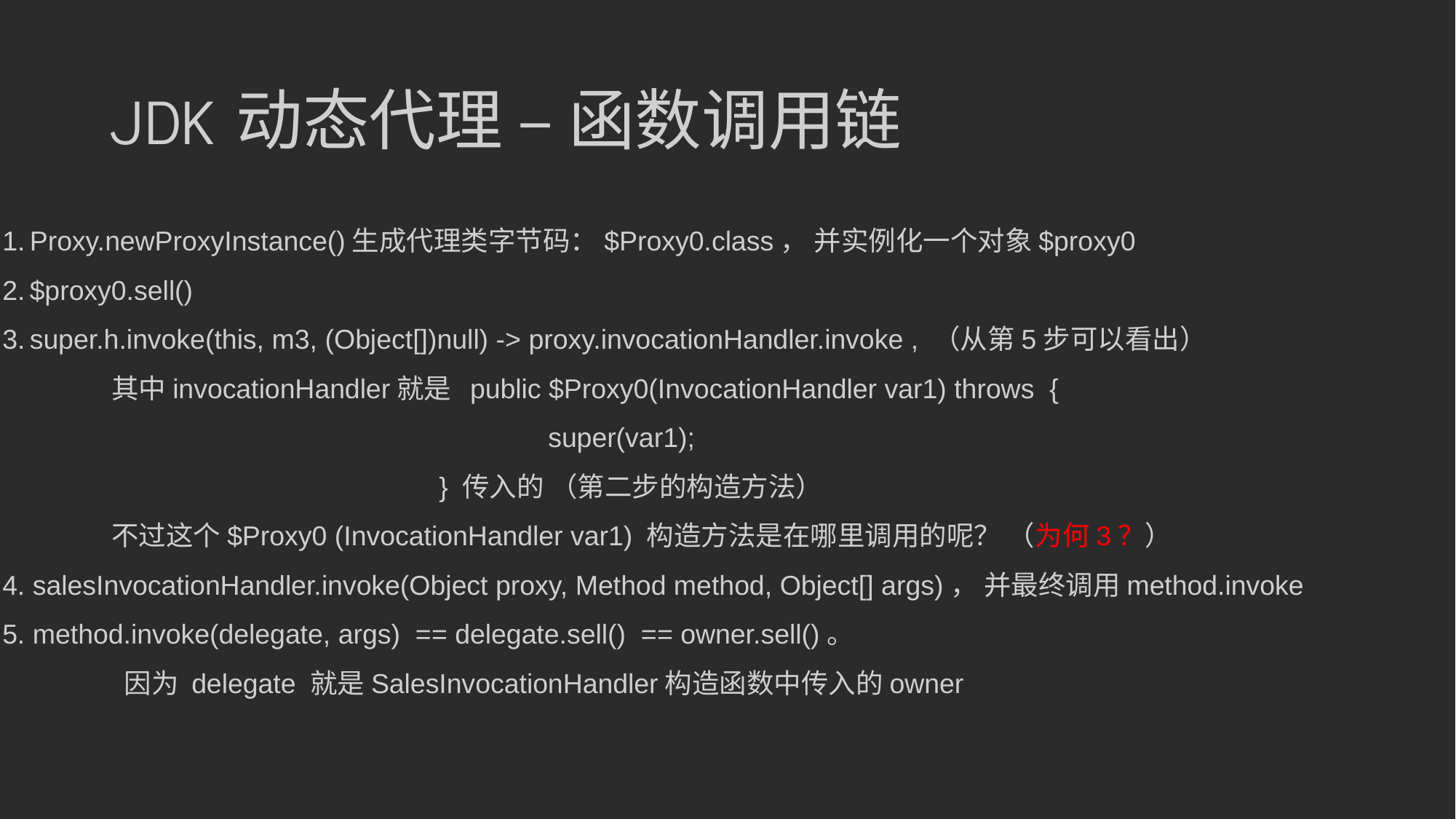

# JDK动态代理 – 函数调用链
Proxy.newProxyInstance()生成代理类字节码：$Proxy0.class， 并实例化一个对象$proxy0
$proxy0.sell()
super.h.invoke(this, m3, (Object[])null) -> proxy.invocationHandler.invoke , （从第5步可以看出）
	其中invocationHandler就是  public $Proxy0(InvocationHandler var1) throws  {
    					super(var1);
				} 传入的 （第二步的构造方法）
	不过这个$Proxy0 (InvocationHandler var1) 构造方法是在哪里调用的呢？ （为何3？）
4. salesInvocationHandler.invoke(Object proxy, Method method, Object[] args)， 并最终调用method.invoke
5. method.invoke(delegate, args)  == delegate.sell()  == owner.sell()。
	 因为 delegate 就是SalesInvocationHandler构造函数中传入的owner